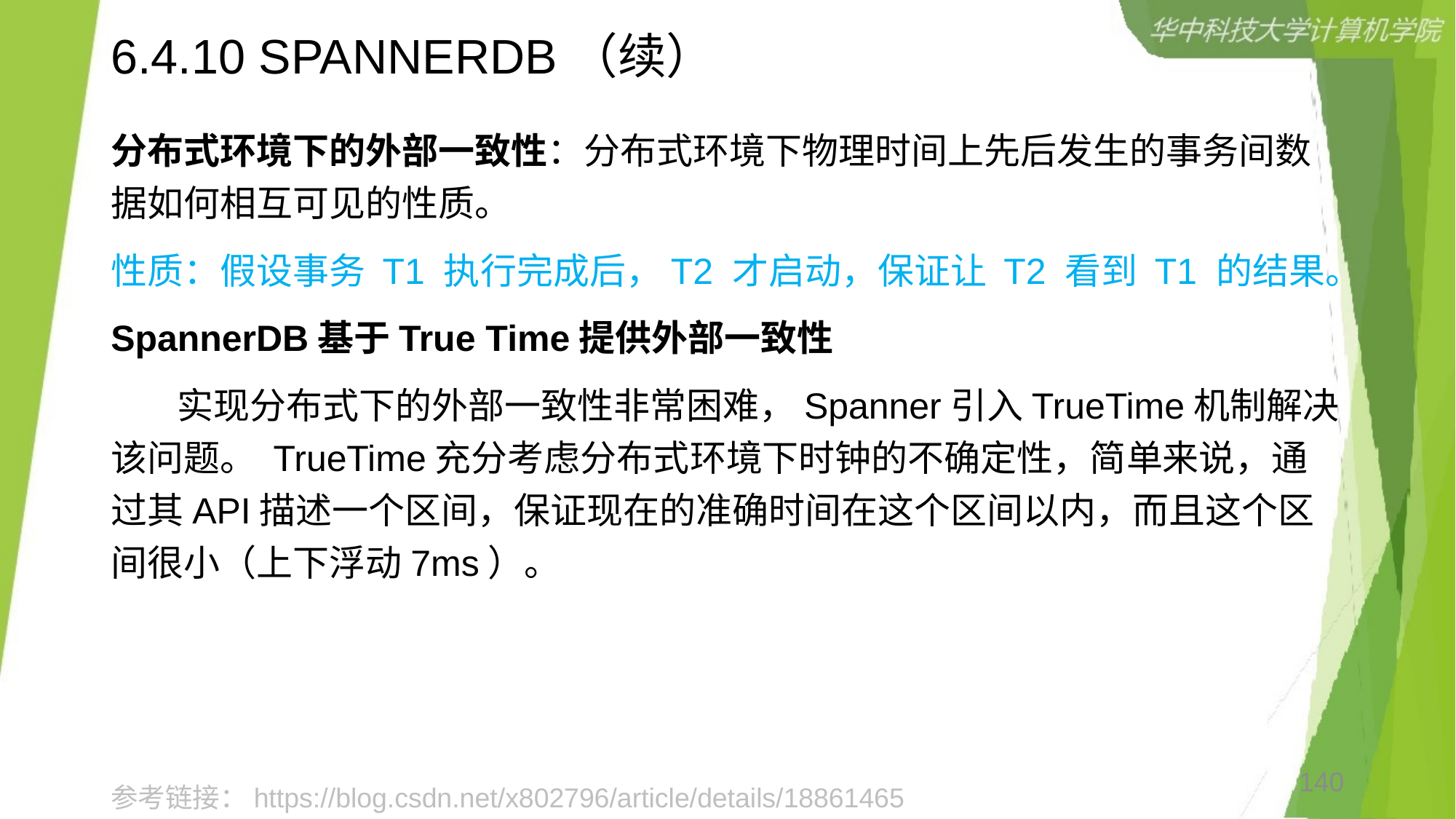

# 6.4.10 SPANNERDB（续）
分布式环境下的外部一致性：分布式环境下物理时间上先后发生的事务间数据如何相互可见的性质。
性质：假设事务 T1 执行完成后，T2 才启动，保证让 T2 看到 T1 的结果。
SpannerDB基于True Time提供外部一致性
       实现分布式下的外部一致性非常困难，Spanner引入TrueTime机制解决该问题。 TrueTime充分考虑分布式环境下时钟的不确定性，简单来说，通过其API描述一个区间，保证现在的准确时间在这个区间以内，而且这个区间很小（上下浮动7ms）。
140
参考链接：https://blog.csdn.net/x802796/article/details/18861465